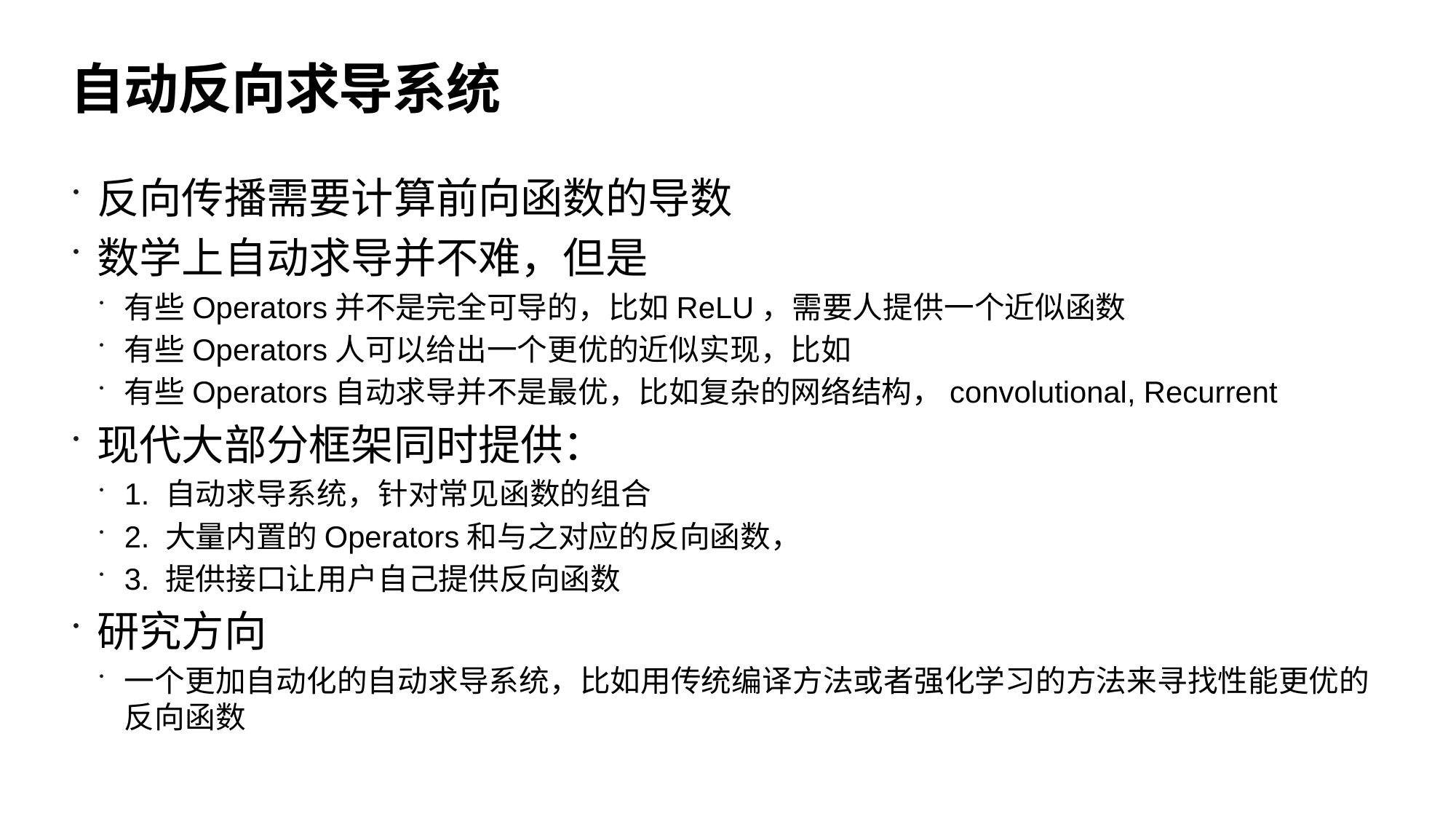

48
# 自动反向求导系统
反向传播需要计算前向函数的导数
数学上自动求导并不难，但是
有些Operators并不是完全可导的，比如ReLU，需要人提供一个近似函数
有些Operators人可以给出一个更优的近似实现，比如
有些Operators自动求导并不是最优，比如复杂的网络结构，convolutional, Recurrent
现代大部分框架同时提供：
1. 自动求导系统，针对常见函数的组合
2. 大量内置的Operators和与之对应的反向函数，
3. 提供接口让用户自己提供反向函数
研究方向
一个更加自动化的自动求导系统，比如用传统编译方法或者强化学习的方法来寻找性能更优的反向函数